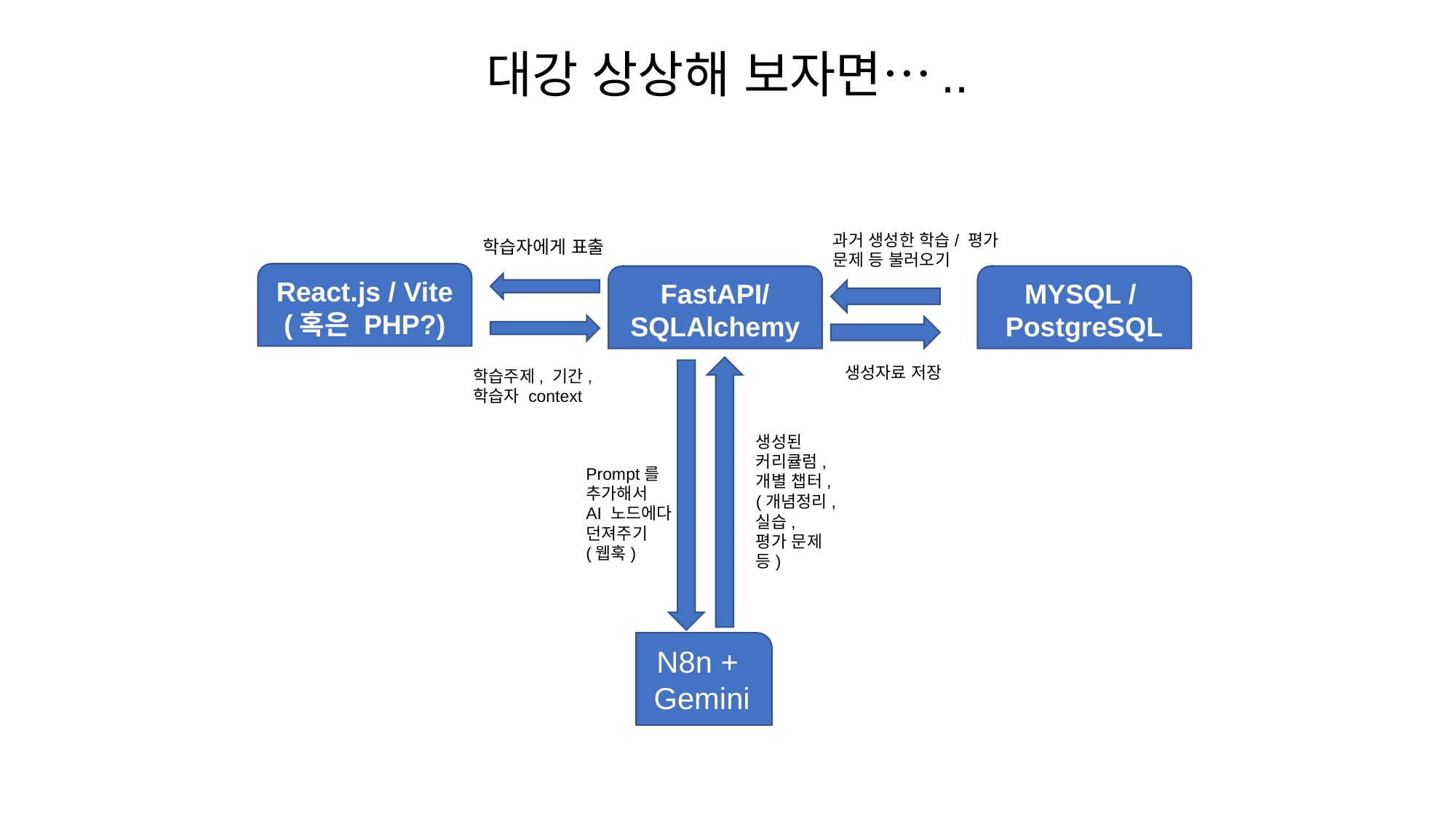

# 대강 상상해 보자면…..
과거 생성한 학습/ 평가 문제 등 불러오기
학습자에게 표출
React.js / Vite
(혹은 PHP?)
MYSQL /
PostgreSQL
FastAPI/
SQLAlchemy

생성자료 저장
학습주제, 기간,
학습자 context

생성된
커리큘럼,
개별 챕터,
(개념정리,
실습,
평가 문제 등)
Prompt를
추가해서
AI 노드에다
던져주기
(웹훅)
N8n +
Gemini